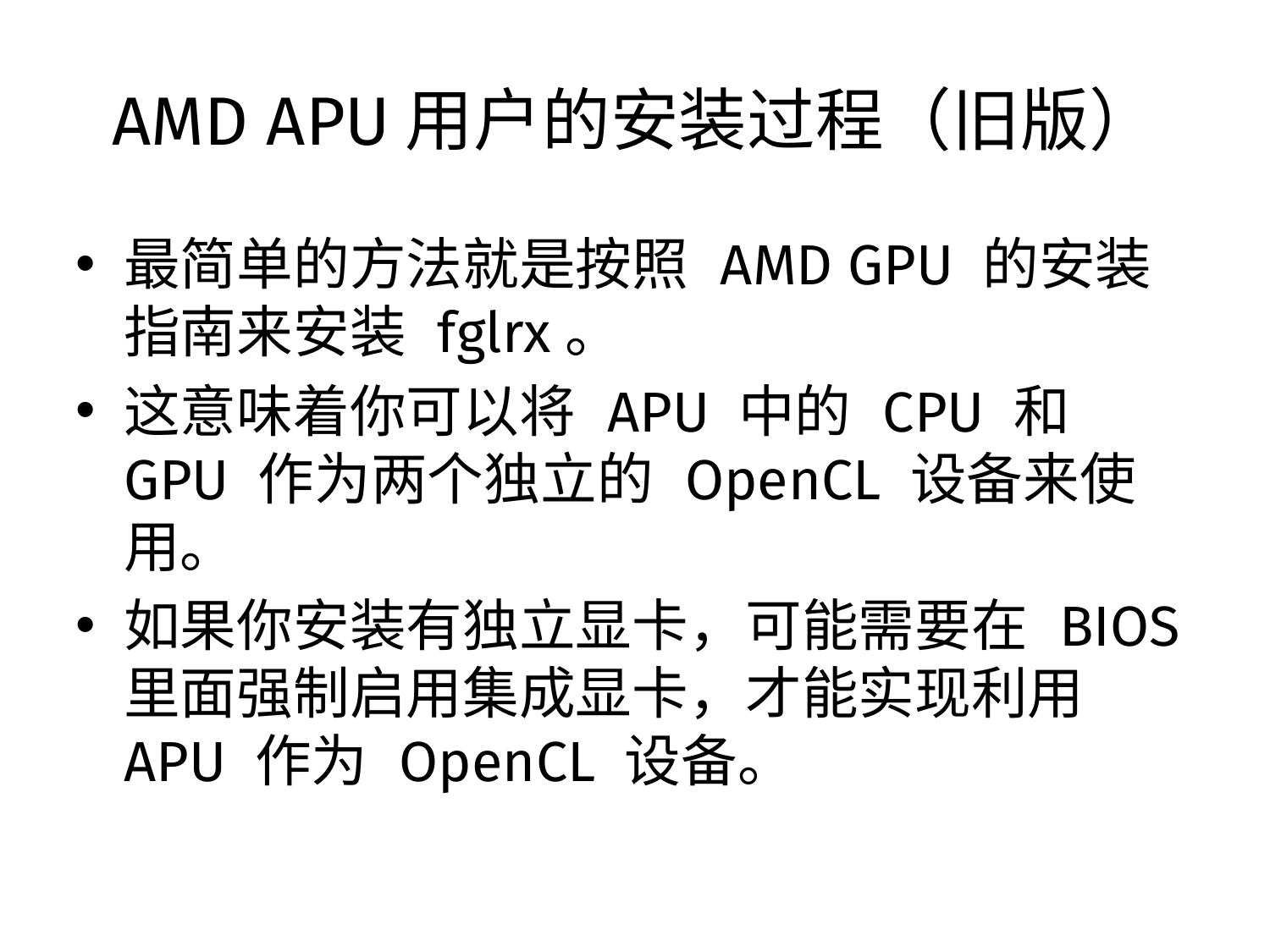

AMD APU用户的安装过程（旧版）
最简单的方法就是按照 AMD GPU 的安装指南来安装 fglrx。
这意味着你可以将 APU 中的 CPU 和 GPU 作为两个独立的 OpenCL 设备来使用。
如果你安装有独立显卡，可能需要在 BIOS 里面强制启用集成显卡，才能实现利用 APU 作为 OpenCL 设备。